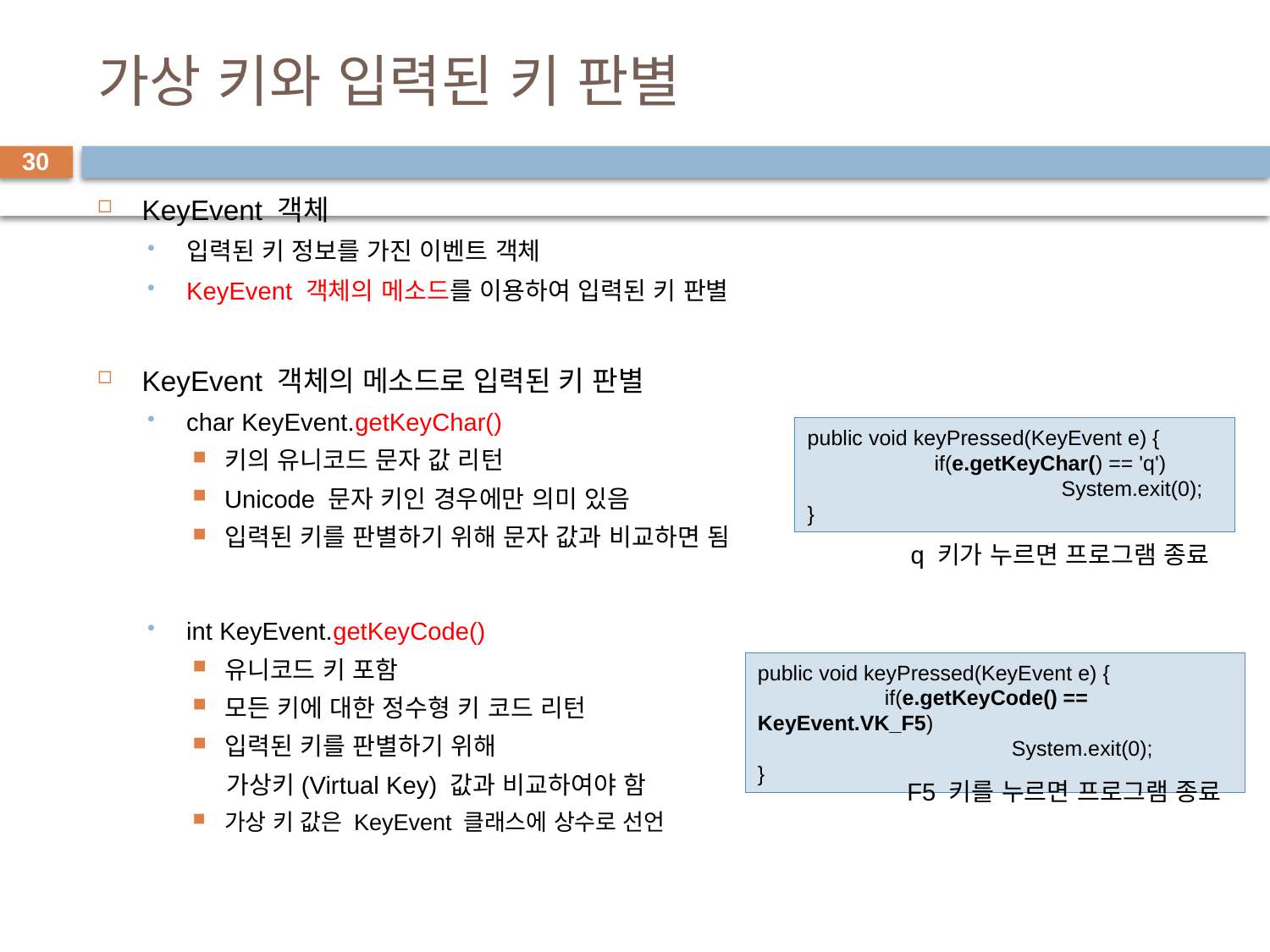

# 가상 키와 입력된 키 판별
30
KeyEvent 객체
입력된 키 정보를 가진 이벤트 객체
KeyEvent 객체의 메소드를 이용하여 입력된 키 판별

KeyEvent 객체의 메소드로 입력된 키 판별
char KeyEvent.getKeyChar()
키의 유니코드 문자 값 리턴
Unicode 문자 키인 경우에만 의미 있음
입력된 키를 판별하기 위해 문자 값과 비교하면 됨

int KeyEvent.getKeyCode()
유니코드 키 포함
모든 키에 대한 정수형 키 코드 리턴
입력된 키를 판별하기 위해
    가상키(Virtual Key) 값과 비교하여야 함
가상 키 값은 KeyEvent 클래스에 상수로 선언
public void keyPressed(KeyEvent e) {
	if(e.getKeyChar() == 'q')
		System.exit(0);
}
q 키가 누르면 프로그램 종료
public void keyPressed(KeyEvent e) {
	if(e.getKeyCode() == KeyEvent.VK_F5)
		System.exit(0);
}
F5 키를 누르면 프로그램 종료